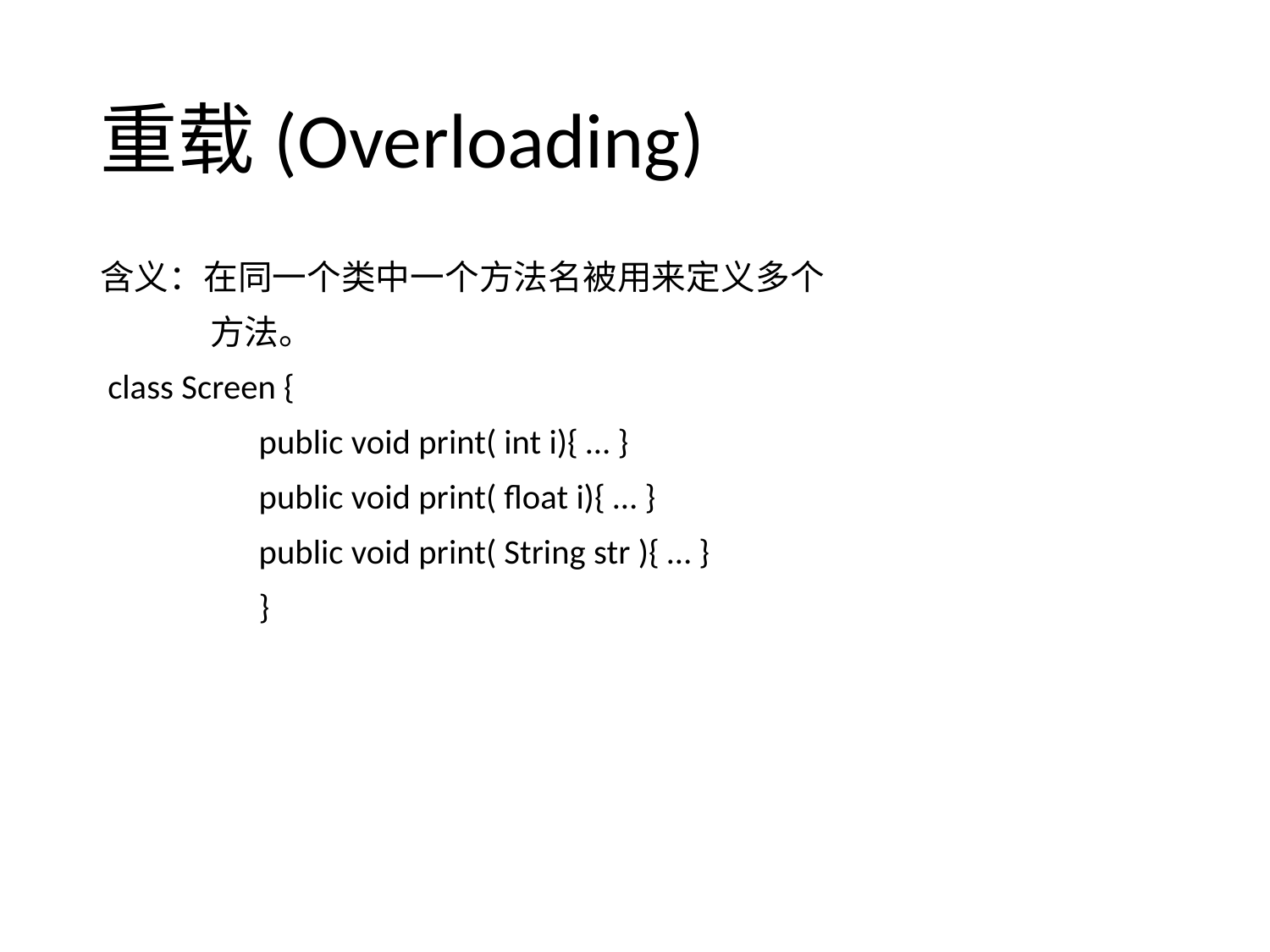

# 重载(Overloading)
含义：在同一个类中一个方法名被用来定义多个
             方法。
 class Screen {
		public void print( int i){ … }
		public void print( float i){ … }
 		public void print( String str ){ … }
		}